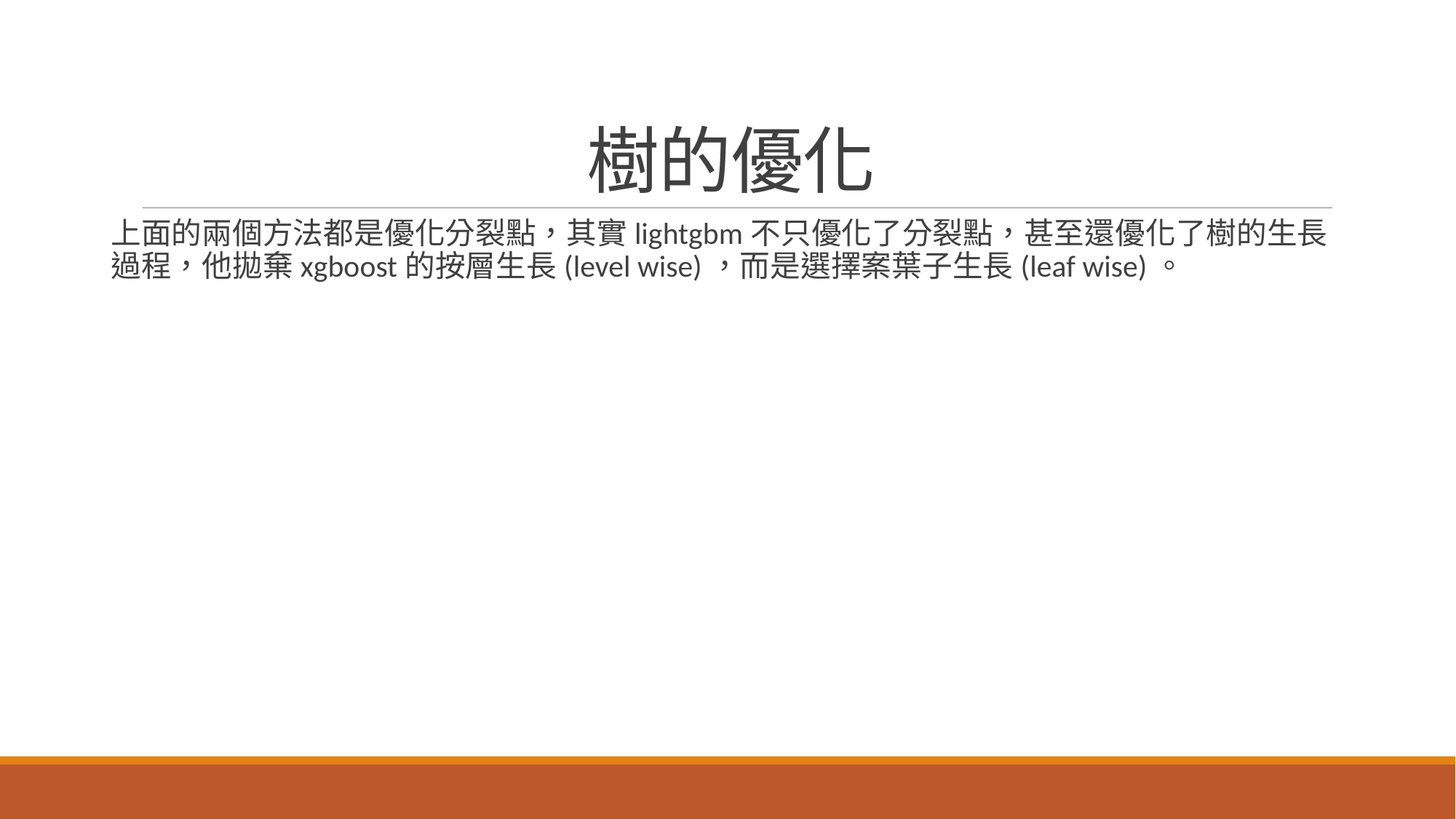

# 樹的優化
上面的兩個方法都是優化分裂點，其實lightgbm不只優化了分裂點，甚至還優化了樹的生長過程，他拋棄xgboost的按層生長(level wise)，而是選擇案葉子生長(leaf wise)。